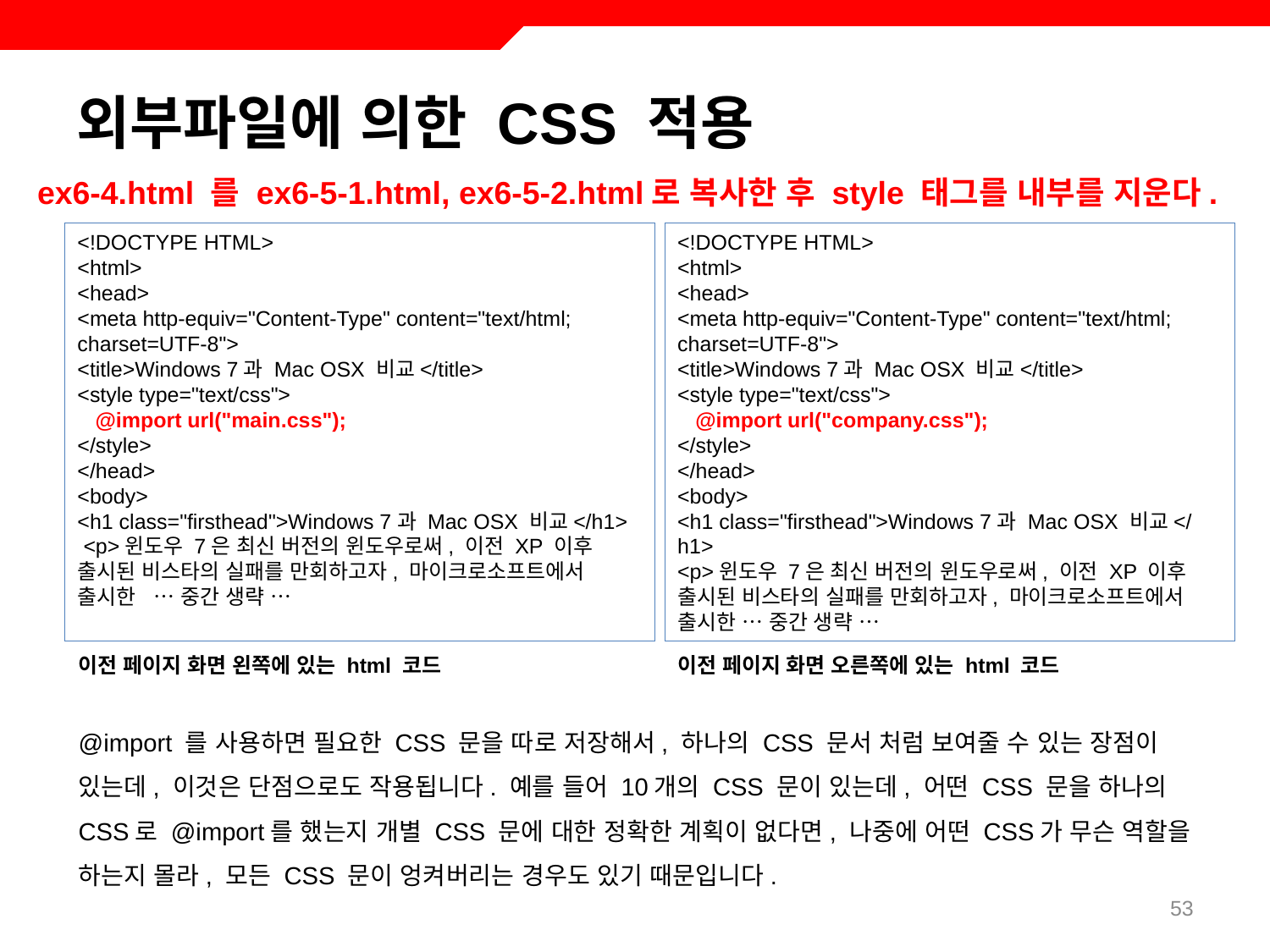

# 외부파일에 의한 CSS 적용
ex6-4.html 를 ex6-5-1.html, ex6-5-2.html로 복사한 후 style 태그를 내부를 지운다.
<!DOCTYPE HTML>
<html>
<head>
<meta http-equiv="Content-Type" content="text/html; charset=UTF-8">
<title>Windows 7과 Mac OSX 비교</title>
<style type="text/css">
   @import url("main.css");
</style>
</head>
<body>
<h1 class="firsthead">Windows 7과 Mac OSX 비교</h1>
 <p>윈도우 7은 최신 버전의 윈도우로써, 이전 XP 이후 출시된 비스타의 실패를 만회하고자, 마이크로소프트에서 출시한   … 중간 생략 …

<!DOCTYPE HTML>
<html>
<head>
<meta http-equiv="Content-Type" content="text/html; charset=UTF-8">
<title>Windows 7과 Mac OSX 비교</title>
<style type="text/css">
   @import url("company.css");
</style>
</head>
<body>
<h1 class="firsthead">Windows 7과 Mac OSX 비교</h1>
<p>윈도우 7은 최신 버전의 윈도우로써, 이전 XP 이후 출시된 비스타의 실패를 만회하고자, 마이크로소프트에서 출시한 … 중간 생략 …
이전 페이지 화면 왼쪽에 있는 html 코드
이전 페이지 화면 오른쪽에 있는 html 코드
@import 를 사용하면 필요한 CSS 문을 따로 저장해서, 하나의 CSS 문서 처럼 보여줄 수 있는 장점이 있는데, 이것은 단점으로도 작용됩니다. 예를 들어 10개의 CSS 문이 있는데, 어떤 CSS 문을 하나의 CSS로 @import를 했는지 개별 CSS 문에 대한 정확한 계획이 없다면, 나중에 어떤 CSS가 무슨 역할을 하는지 몰라, 모든 CSS 문이 엉켜버리는 경우도 있기 때문입니다.

53